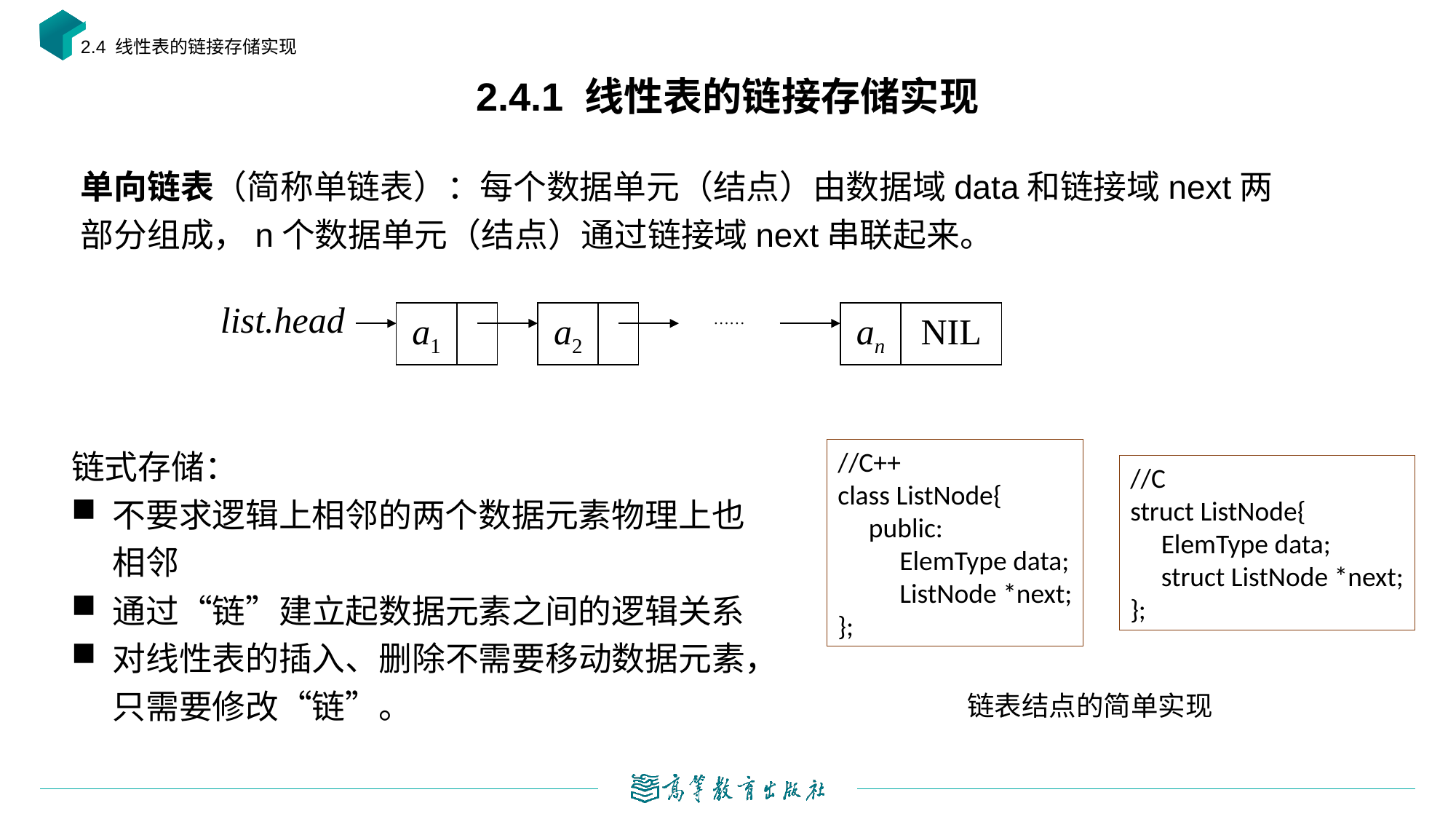

2.4 线性表的链接存储实现

# 2.4.1 线性表的链接存储实现
单向链表（简称单链表）：每个数据单元（结点）由数据域data和链接域next两部分组成，n个数据单元（结点）通过链接域next串联起来。
list.head
a1

a2

……
an
NIL
链式存储：
不要求逻辑上相邻的两个数据元素物理上也相邻
通过“链”建立起数据元素之间的逻辑关系
对线性表的插入、删除不需要移动数据元素，只需要修改“链”。
//C++
class ListNode{
     public:
          ElemType data;
          ListNode *next;
};
//C
struct ListNode{
     ElemType data;
     struct ListNode *next;
};
链表结点的简单实现